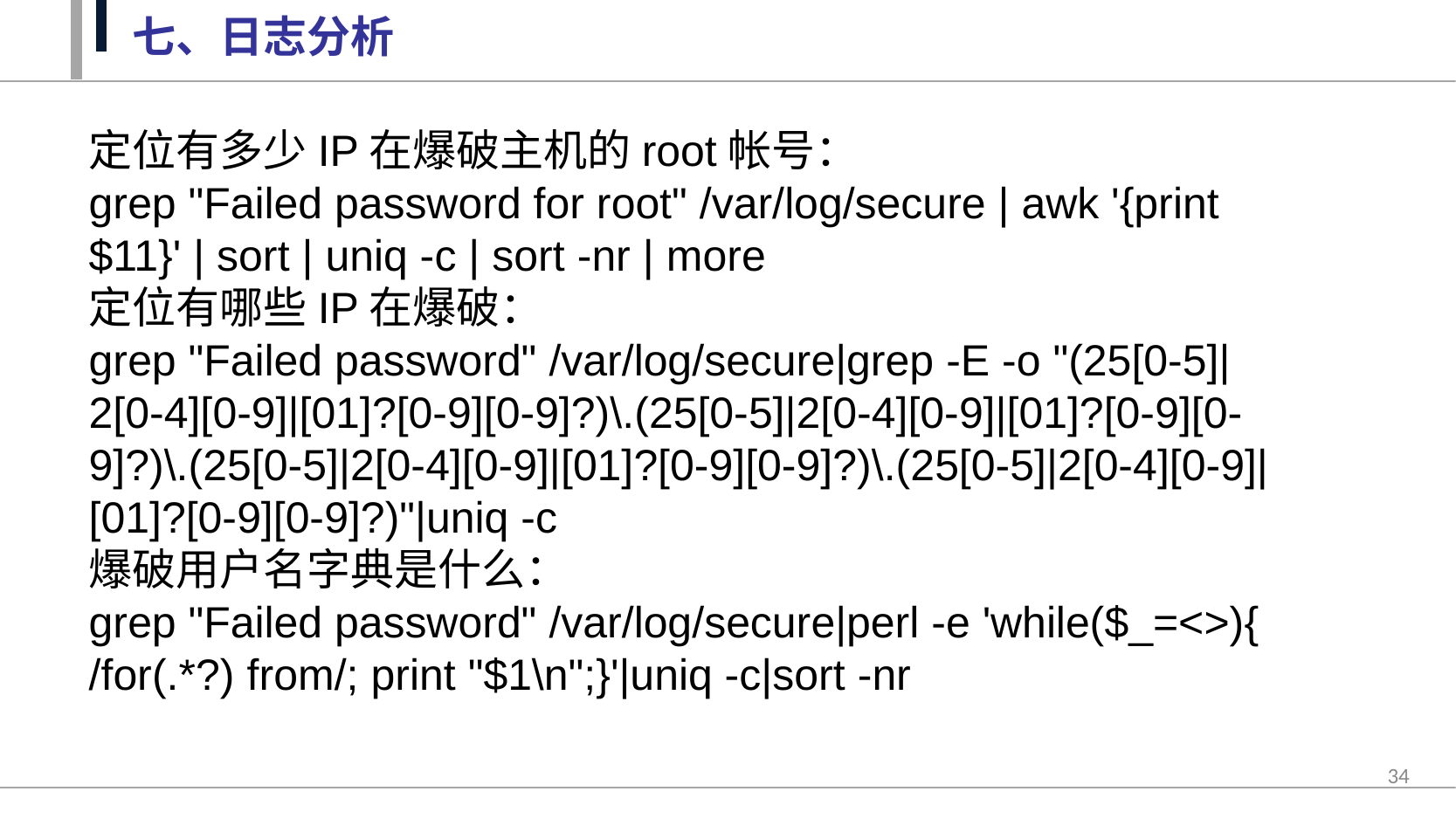

七、日志分析
定位有多少IP在爆破主机的root帐号：
grep "Failed password for root" /var/log/secure | awk '{print $11}' | sort | uniq -c | sort -nr | more
定位有哪些IP在爆破：
grep "Failed password" /var/log/secure|grep -E -o "(25[0-5]|2[0-4][0-9]|[01]?[0-9][0-9]?)\.(25[0-5]|2[0-4][0-9]|[01]?[0-9][0-9]?)\.(25[0-5]|2[0-4][0-9]|[01]?[0-9][0-9]?)\.(25[0-5]|2[0-4][0-9]|[01]?[0-9][0-9]?)"|uniq -c
爆破用户名字典是什么：
grep "Failed password" /var/log/secure|perl -e 'while($_=<>){ /for(.*?) from/; print "$1\n";}'|uniq -c|sort -nr

34